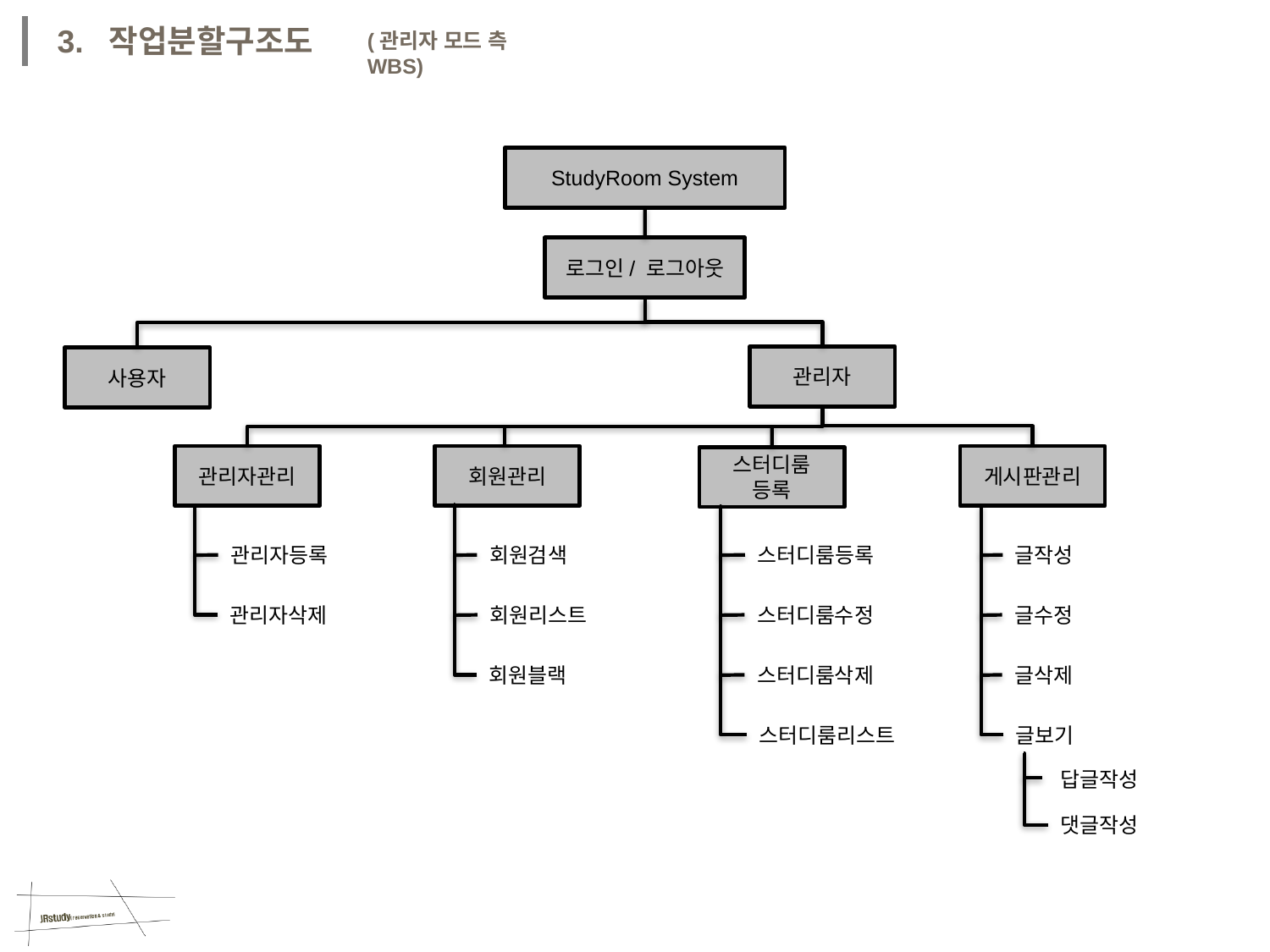

3.  작업분할구조도
(관리자 모드 측 WBS)
StudyRoom System
로그인/ 로그아웃
관리자
사용자
게시판관리
관리자관리
회원관리
스터디룸
등록
관리자등록
회원검색
스터디룸등록
글작성
관리자삭제
회원리스트
스터디룸수정
글수정
회원블랙
스터디룸삭제
글삭제
스터디룸리스트
글보기
답글작성
댓글작성